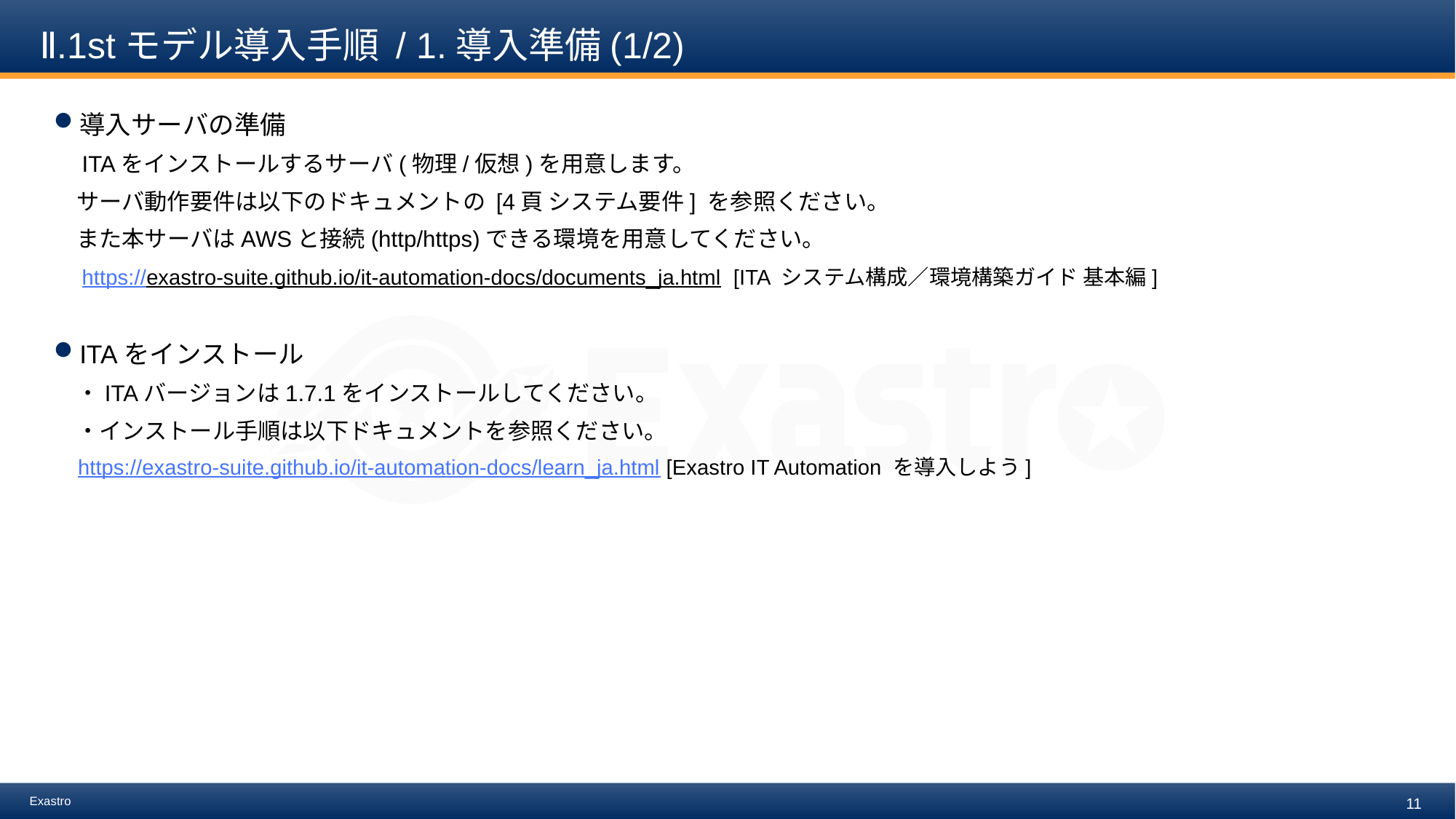

# Ⅱ.1stモデル導入手順 / 1.導入準備(1/2)
導入サーバの準備
　ITAをインストールするサーバ(物理/仮想)を用意します。
　サーバ動作要件は以下のドキュメントの [4頁 システム要件] を参照ください。
　また本サーバはAWSと接続(http/https)できる環境を用意してください。
　https://exastro-suite.github.io/it-automation-docs/documents_ja.html  [ITA システム構成／環境構築ガイド 基本編]

ITAをインストール
　・ITAバージョンは1.7.1をインストールしてください。
　・インストール手順は以下ドキュメントを参照ください。
    https://exastro-suite.github.io/it-automation-docs/learn_ja.html [Exastro IT Automation を導入しよう]